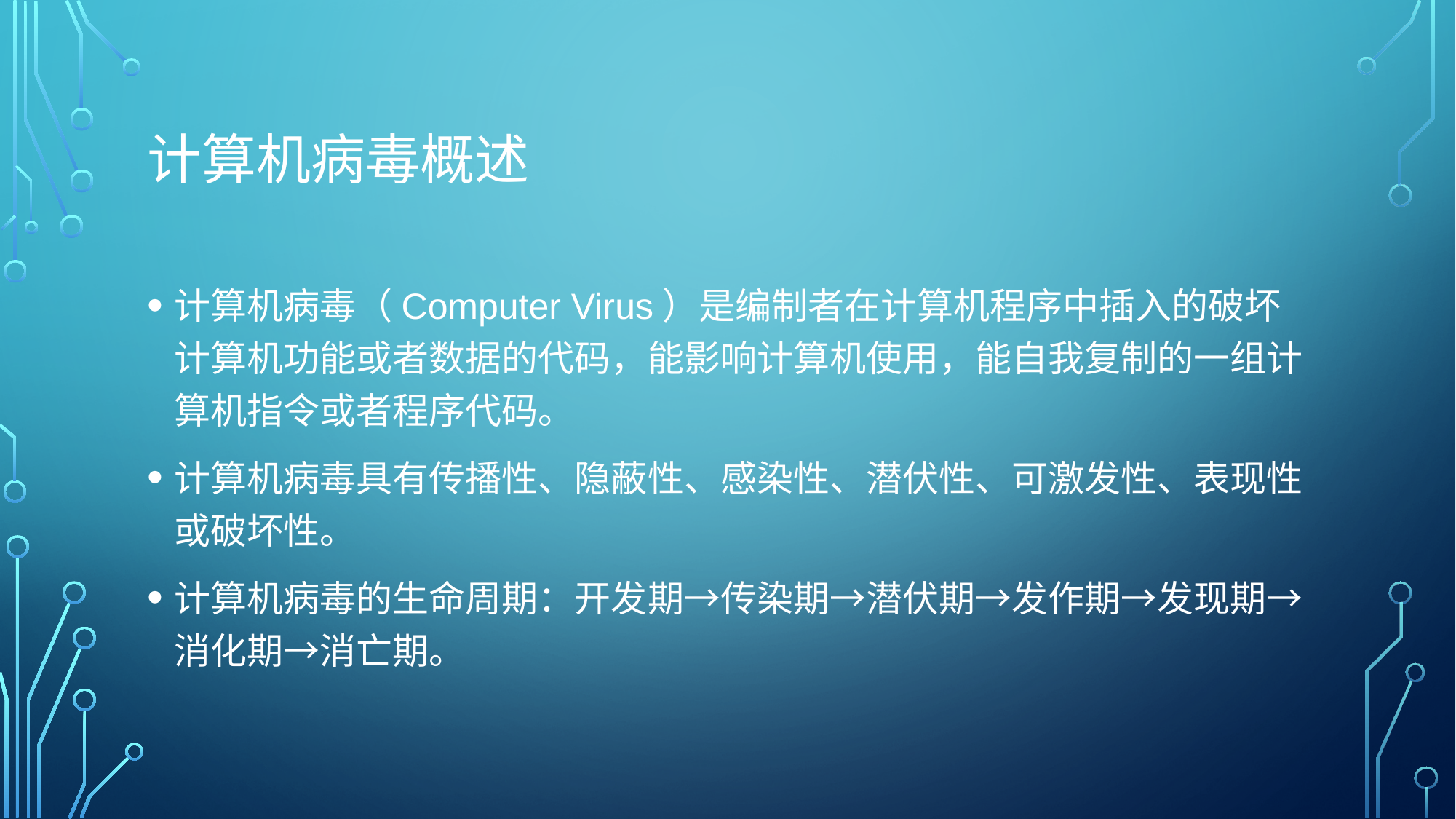

# 计算机病毒概述
计算机病毒（Computer Virus）是编制者在计算机程序中插入的破坏计算机功能或者数据的代码，能影响计算机使用，能自我复制的一组计算机指令或者程序代码。
计算机病毒具有传播性、隐蔽性、感染性、潜伏性、可激发性、表现性或破坏性。
计算机病毒的生命周期：开发期→传染期→潜伏期→发作期→发现期→消化期→消亡期。